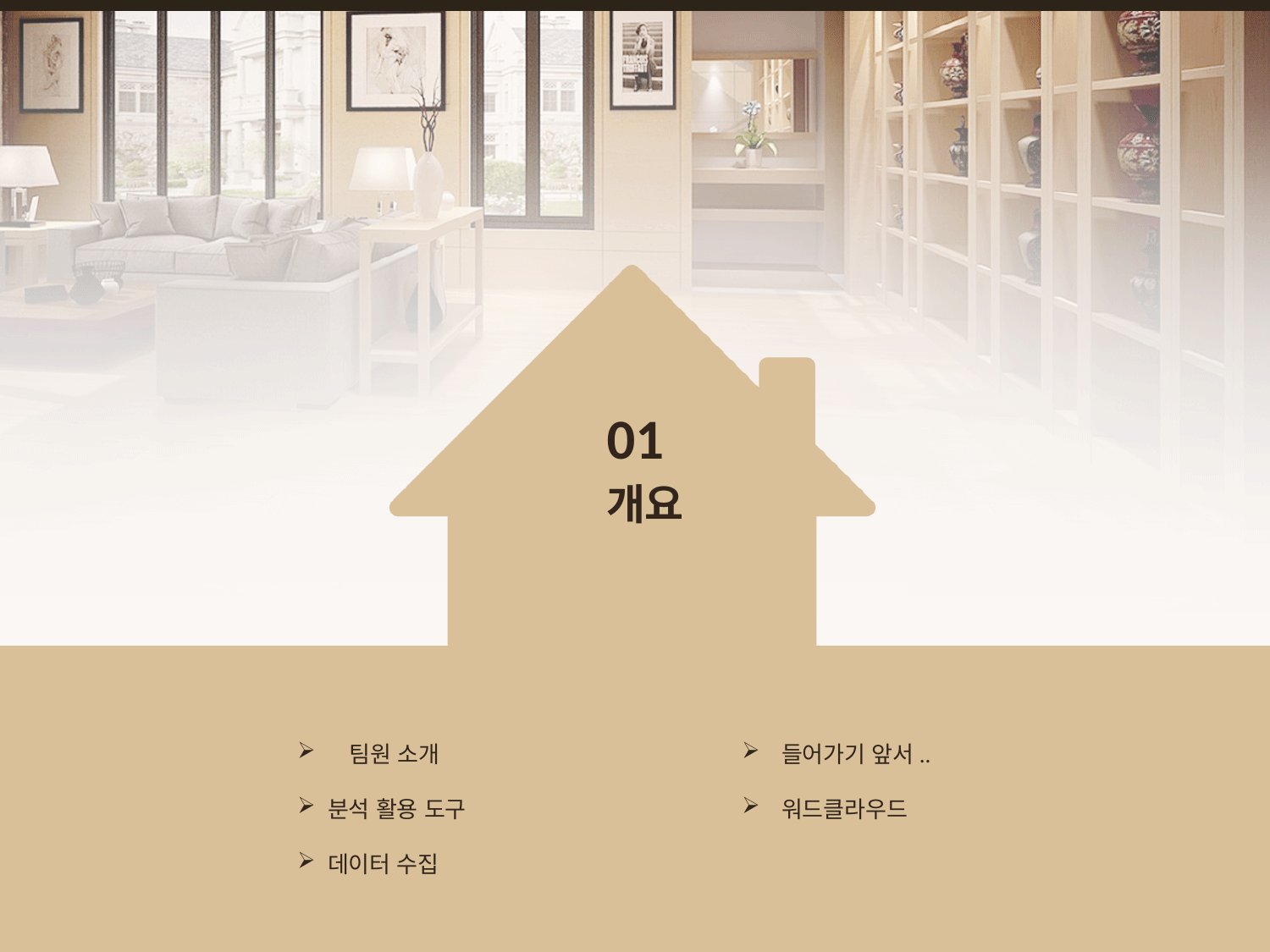

01
 개요

 팀원 소개
 분석 활용 도구
 데이터 수집

들어가기 앞서..
워드클라우드